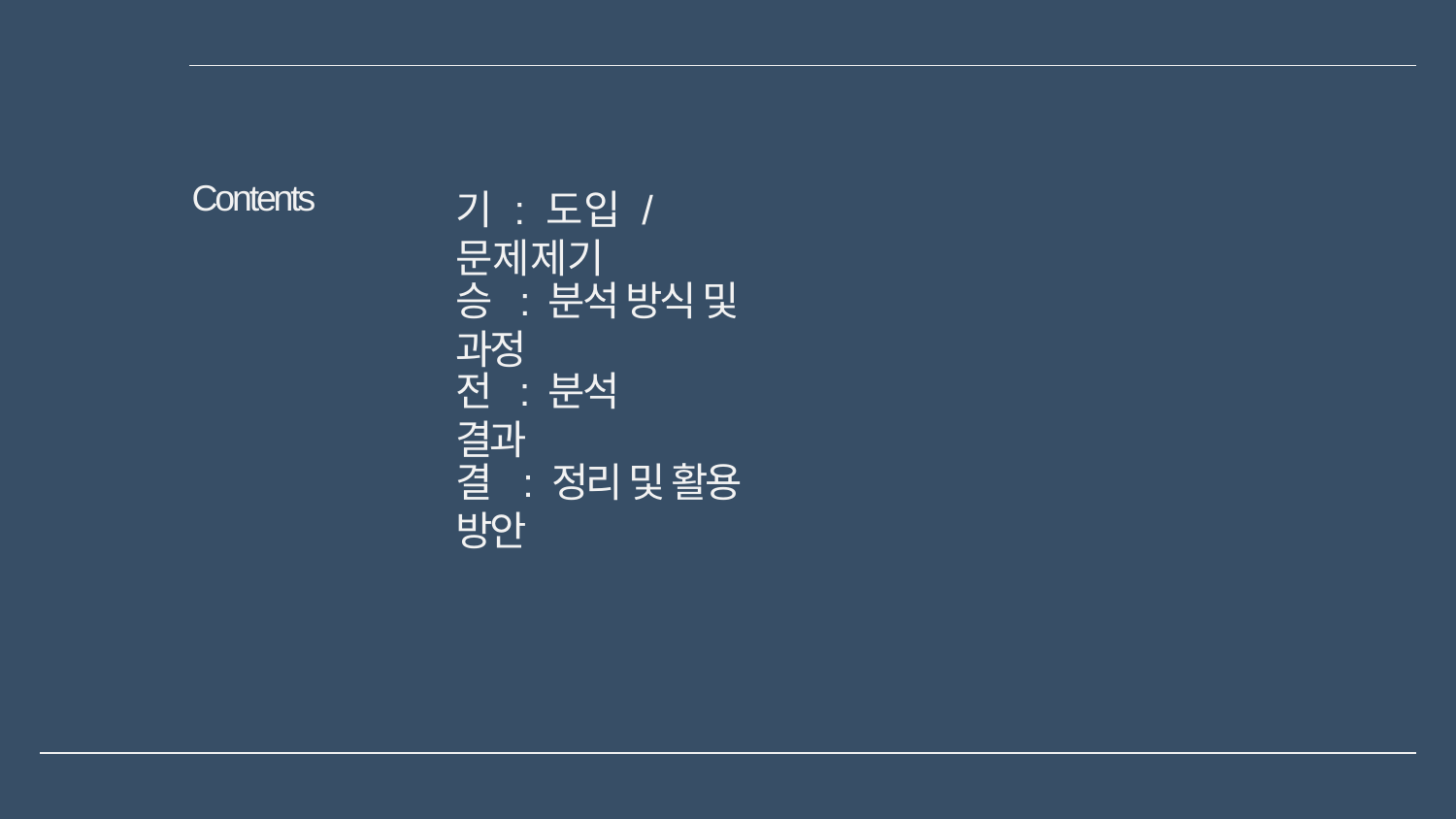

Contents
기 : 도입 / 문제제기
승  : 분석 방식 및 과정
전  : 분석 결과
결  : 정리 및 활용 방안